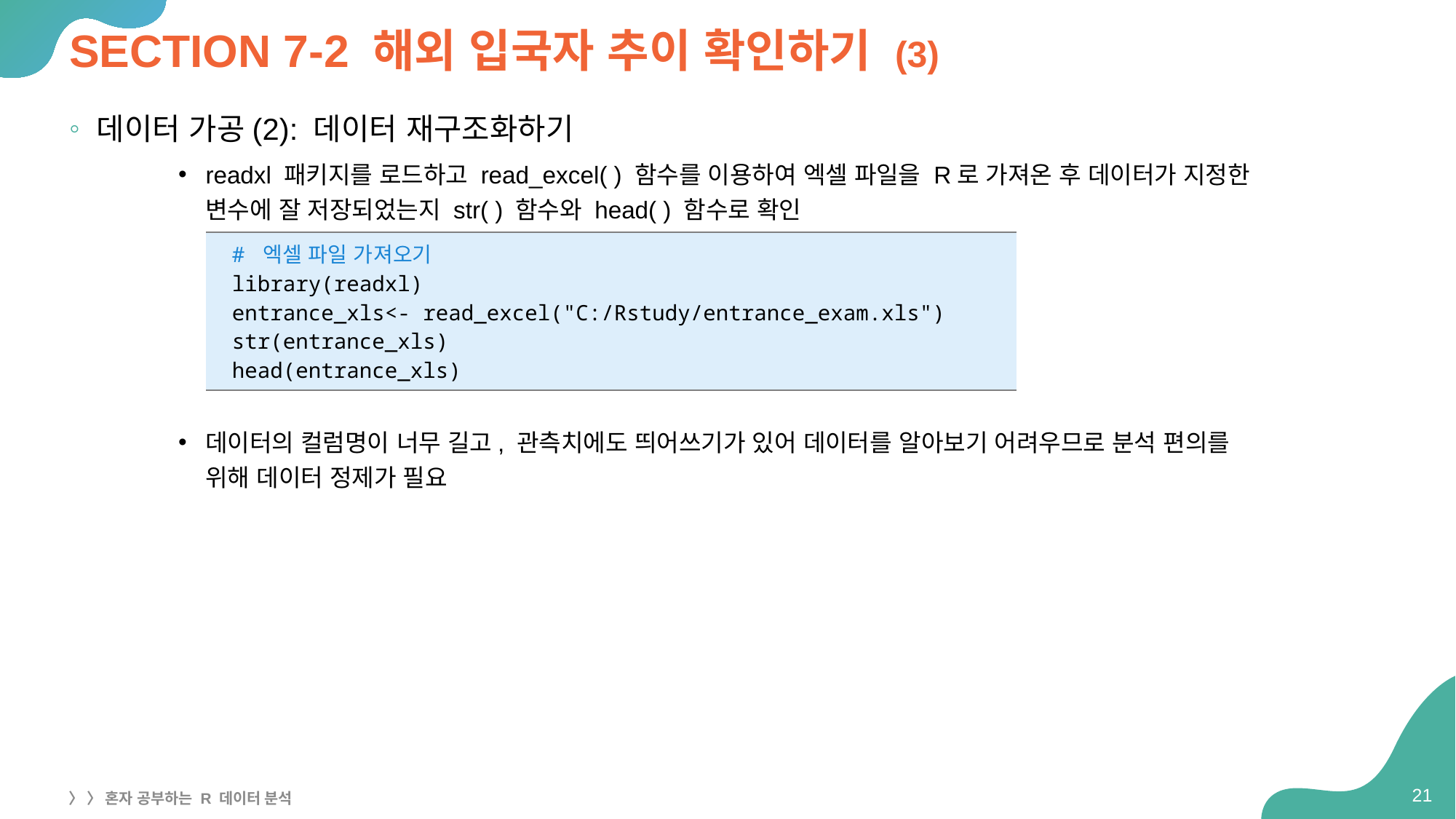

# SECTION 7-2 해외 입국자 추이 확인하기 (3)
데이터 가공(2): 데이터 재구조화하기
readxl 패키지를 로드하고 read_excel( ) 함수를 이용하여 엑셀 파일을 R로 가져온 후 데이터가 지정한
변수에 잘 저장되었는지 str( ) 함수와 head( ) 함수로 확인

데이터의 컬럼명이 너무 길고, 관측치에도 띄어쓰기가 있어 데이터를 알아보기 어려우므로 분석 편의를
위해 데이터 정제가 필요
| # 엑셀 파일 가져오기 library(readxl) entrance\_xls<- read\_excel("C:/Rstudy/entrance\_exam.xls") str(entrance\_xls) head(entrance\_xls) |
| --- |
21
〉 〉 혼자 공부하는 R 데이터 분석